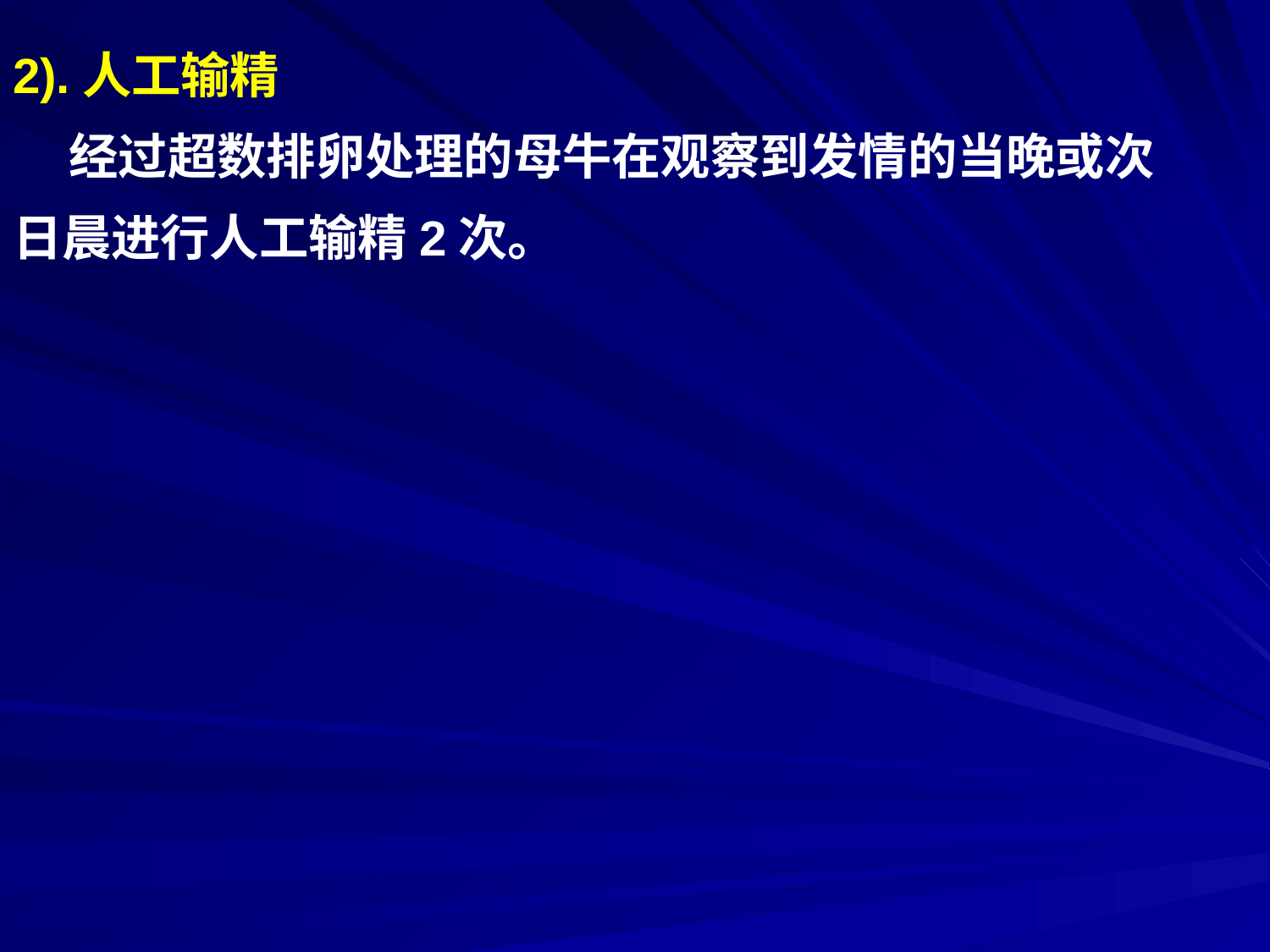

2).人工输精
    经过超数排卵处理的母牛在观察到发情的当晚或次
日晨进行人工输精2次。